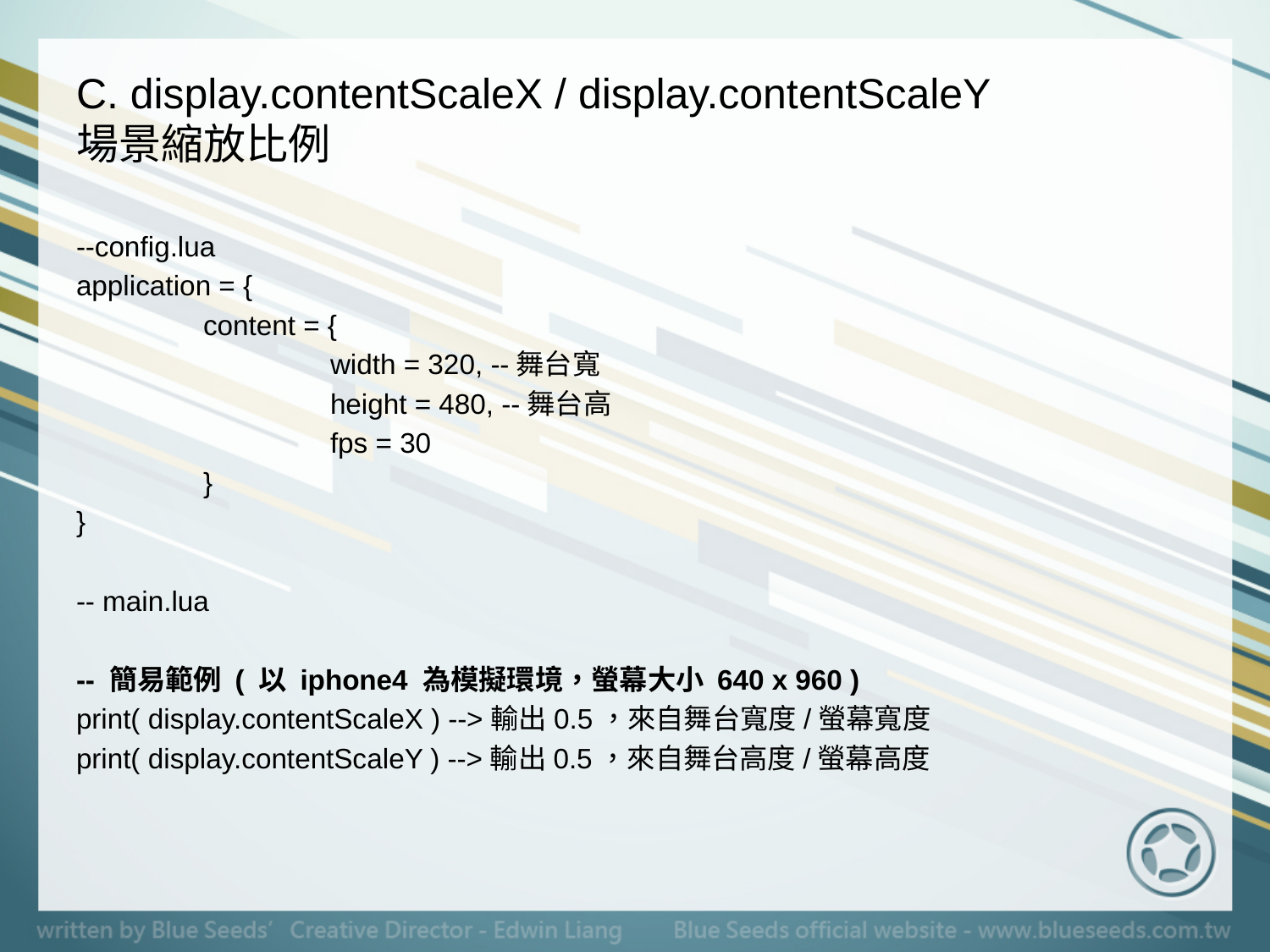

# C. display.contentScaleX / display.contentScaleY 場景縮放比例
--config.lua
application = {
	content = {
		width = 320, --舞台寬
		height = 480, --舞台高
		fps = 30
	}
}

-- main.lua

-- 簡易範例 ( 以 iphone4 為模擬環境，螢幕大小 640 x 960 )
print( display.contentScaleX ) -->輸出0.5，來自舞台寬度/螢幕寬度
print( display.contentScaleY ) -->輸出0.5，來自舞台高度/螢幕高度